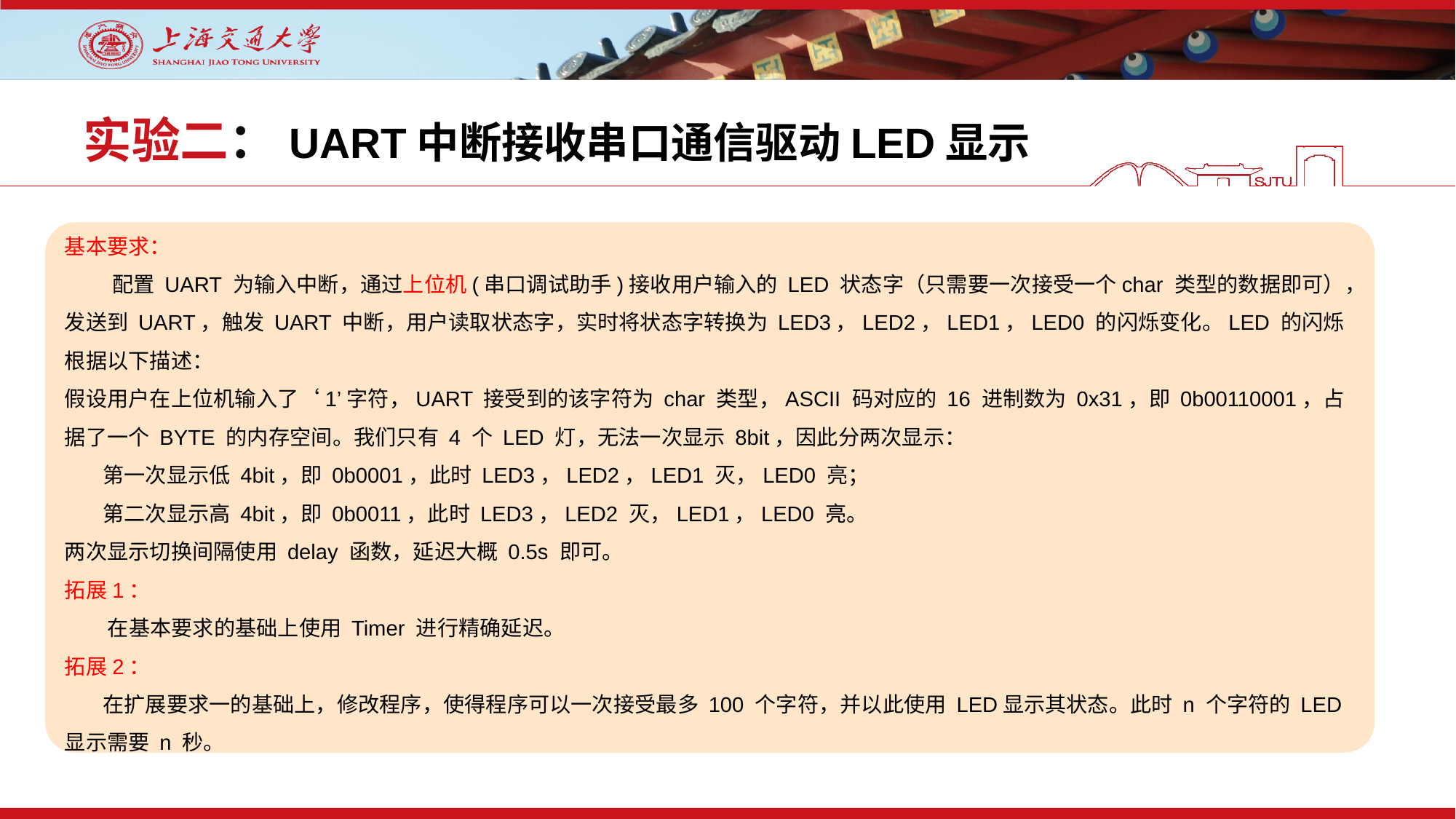

实验二：UART中断接收串口通信驱动LED显示
基本要求：
         配置 UART 为输入中断，通过上位机(串口调试助手)接收用户输入的 LED 状态字（只需要一次接受一个char 类型的数据即可），发送到 UART，触发 UART 中断，用户读取状态字，实时将状态字转换为 LED3，LED2，LED1，LED0 的闪烁变化。LED 的闪烁根据以下描述：
假设用户在上位机输入了‘1’字符，UART 接受到的该字符为 char 类型，ASCII 码对应的 16 进制数为 0x31，即 0b00110001，占据了一个 BYTE 的内存空间。我们只有 4 个 LED 灯，无法一次显示 8bit，因此分两次显示：
       第一次显示低 4bit，即 0b0001，此时 LED3，LED2，LED1 灭，LED0 亮；
       第二次显示高 4bit，即 0b0011，此时 LED3，LED2 灭，LED1，LED0 亮。
两次显示切换间隔使用 delay 函数，延迟大概 0.5s 即可。
拓展1：
        在基本要求的基础上使用 Timer 进行精确延迟。
拓展2：
       在扩展要求一的基础上，修改程序，使得程序可以一次接受最多 100 个字符，并以此使用 LED显示其状态。此时 n 个字符的 LED 显示需要 n 秒。